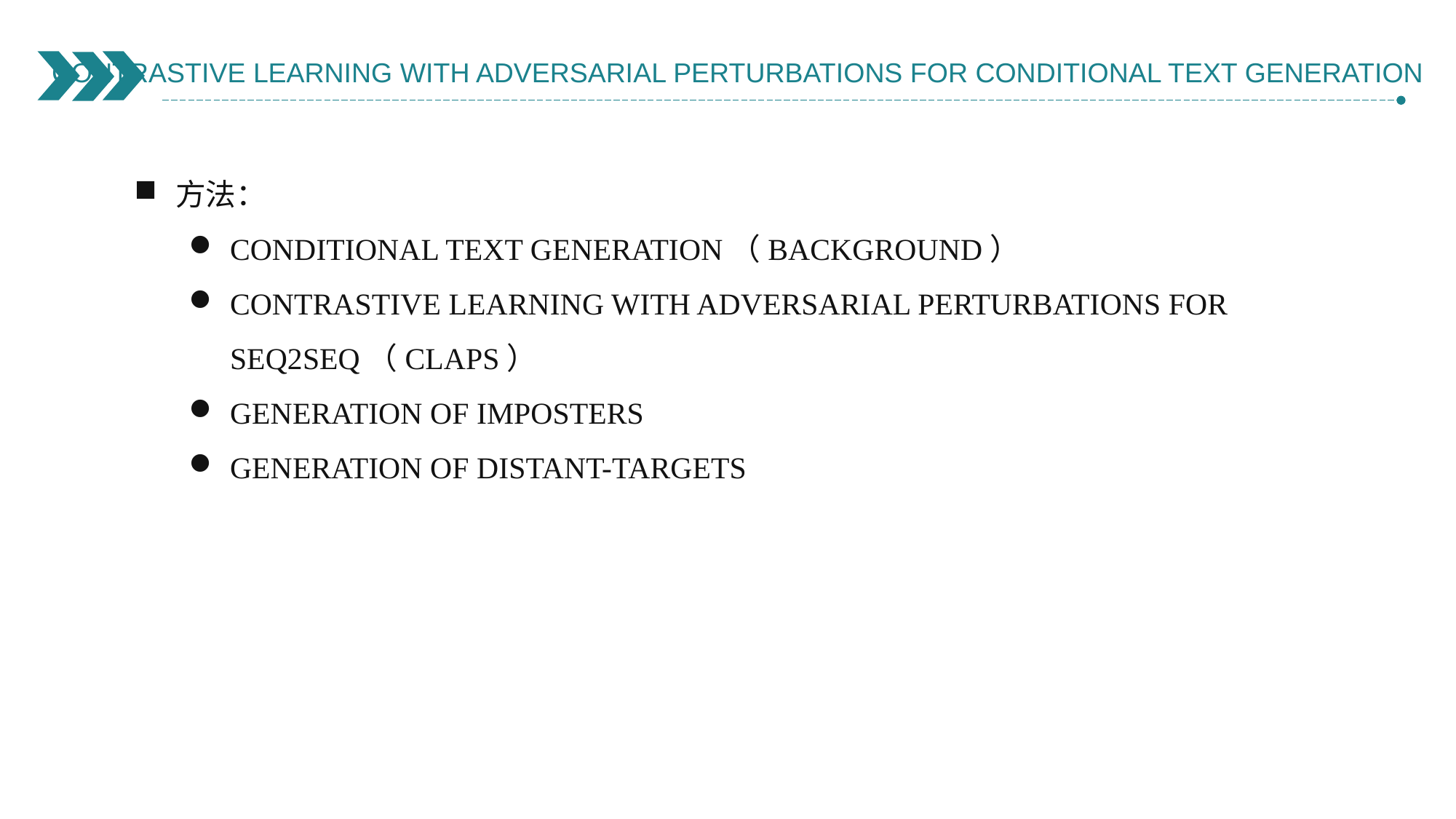

CONTRASTIVE LEARNING WITH ADVERSARIAL PERTURBATIONS FOR CONDITIONAL TEXT GENERATION

方法：
CONDITIONAL TEXT GENERATION（BACKGROUND）
CONTRASTIVE LEARNING WITH ADVERSARIAL PERTURBATIONS FOR SEQ2SEQ（CLAPS）
GENERATION OF IMPOSTERS
GENERATION OF DISTANT-TARGETS